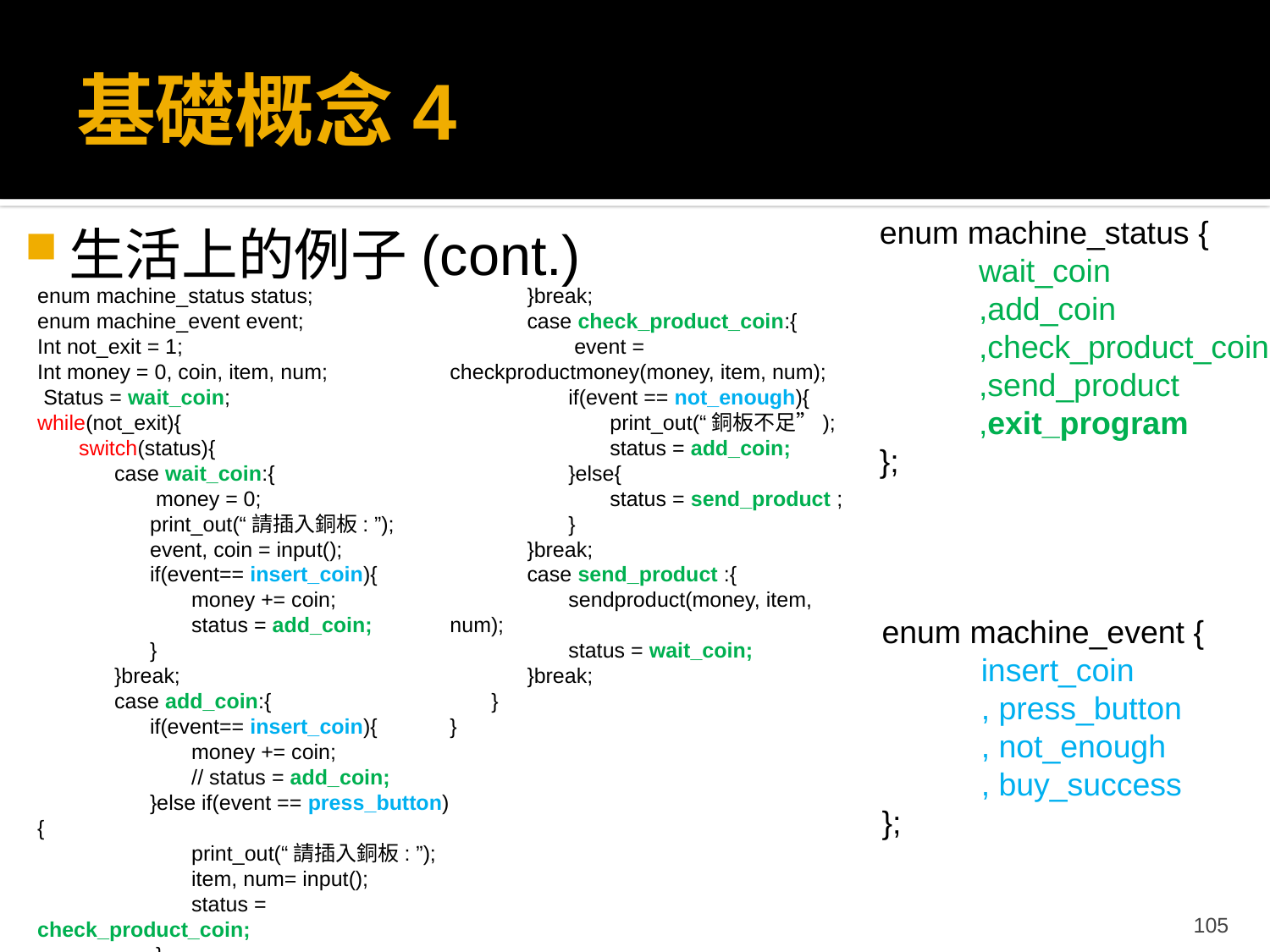

# 基礎概念4
生活上的例子(cont.)

enum machine_status {
    wait_coin
    ,add_coin
    ,check_product_coin
    ,send_product
    ,exit_program
};

enum machine_status status;
enum machine_event event;
Int not_exit = 1;
Int money = 0, coin, item, num;
 Status = wait_coin;
while(not_exit){
       switch(status){
             case wait_coin:{
                    money = 0;
                   print_out(“請插入銅板: ”);
                   event, coin = input();
                   if(event== insert_coin){
                          money += coin;
                          status = add_coin;
                   }
             }break;
             case add_coin:{
                   if(event== insert_coin){
                          money += coin;
                          // status = add_coin;
                   }else if(event == press_button){
                          print_out(“請插入銅板: ”);
                          item, num= input();
                          status = check_product_coin;
                    }
             }break;
             case check_product_coin:{
                     event = checkproductmoney(money, item, num);
                    if(event == not_enough){
                           print_out(“銅板不足”);
                           status = add_coin;
                    }else{
                           status = send_product ;
                    }
             }break;
             case send_product :{
                    sendproduct(money, item, num);
                    status = wait_coin;
             }break;
       }
}

enum machine_event {
    insert_coin
    , press_button
    , not_enough
    , buy_success
};

105